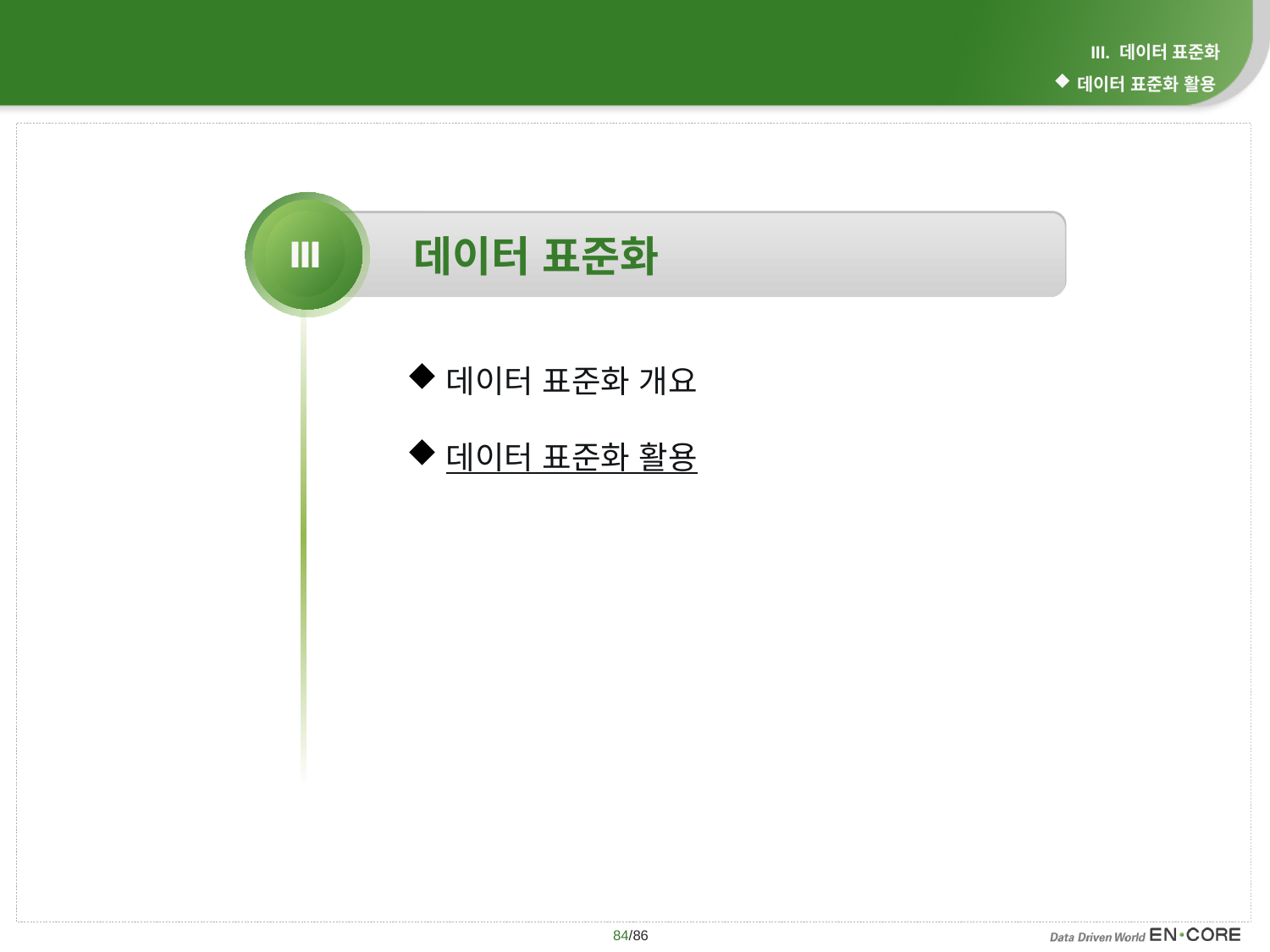

III. 데이터 표준화
데이터 표준화 활용

Ⅲ
데이터 표준화

데이터 표준화 개요
데이터 표준화 활용